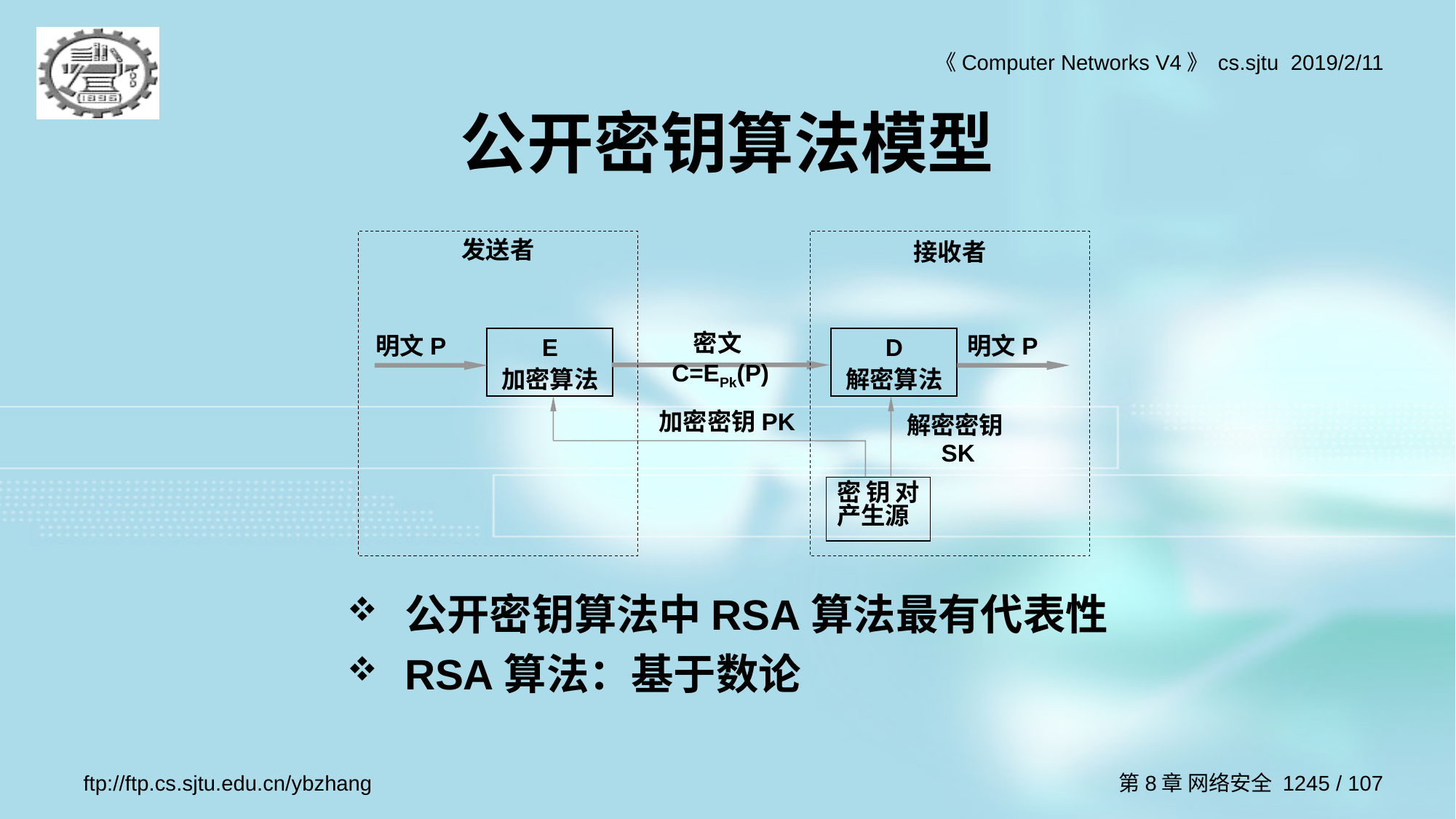

# 公开密钥算法模型
发送者
接收者
密文C=EPk(P)
明文P
E
加密算法
D
解密算法
明文P

加密密钥PK
解密密钥SK

密钥对产生源
公开密钥算法中RSA算法最有代表性
RSA算法：基于数论